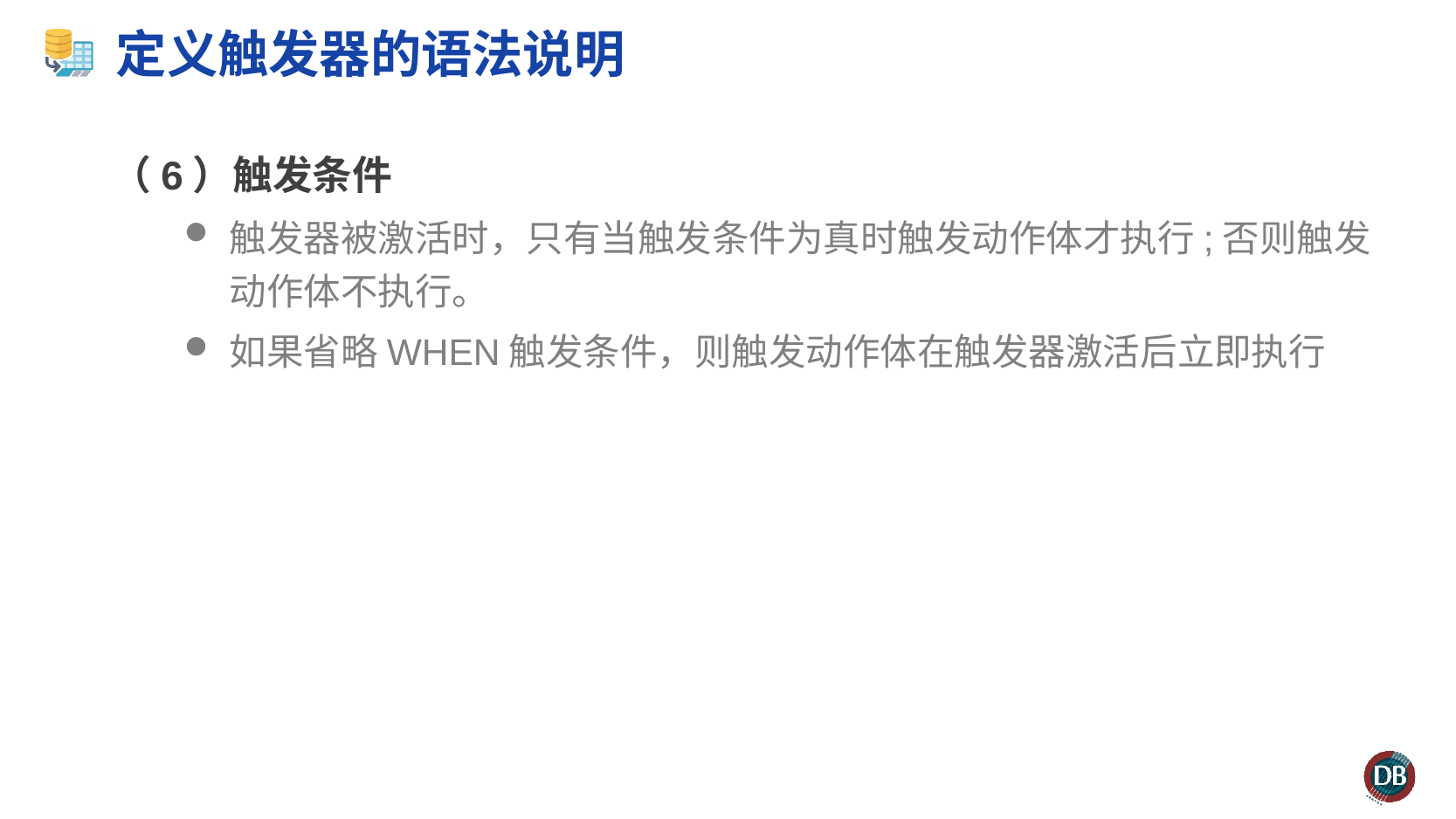

# 定义触发器的语法说明
（6）触发条件
触发器被激活时，只有当触发条件为真时触发动作体才执行;否则触发动作体不执行。
如果省略WHEN触发条件，则触发动作体在触发器激活后立即执行